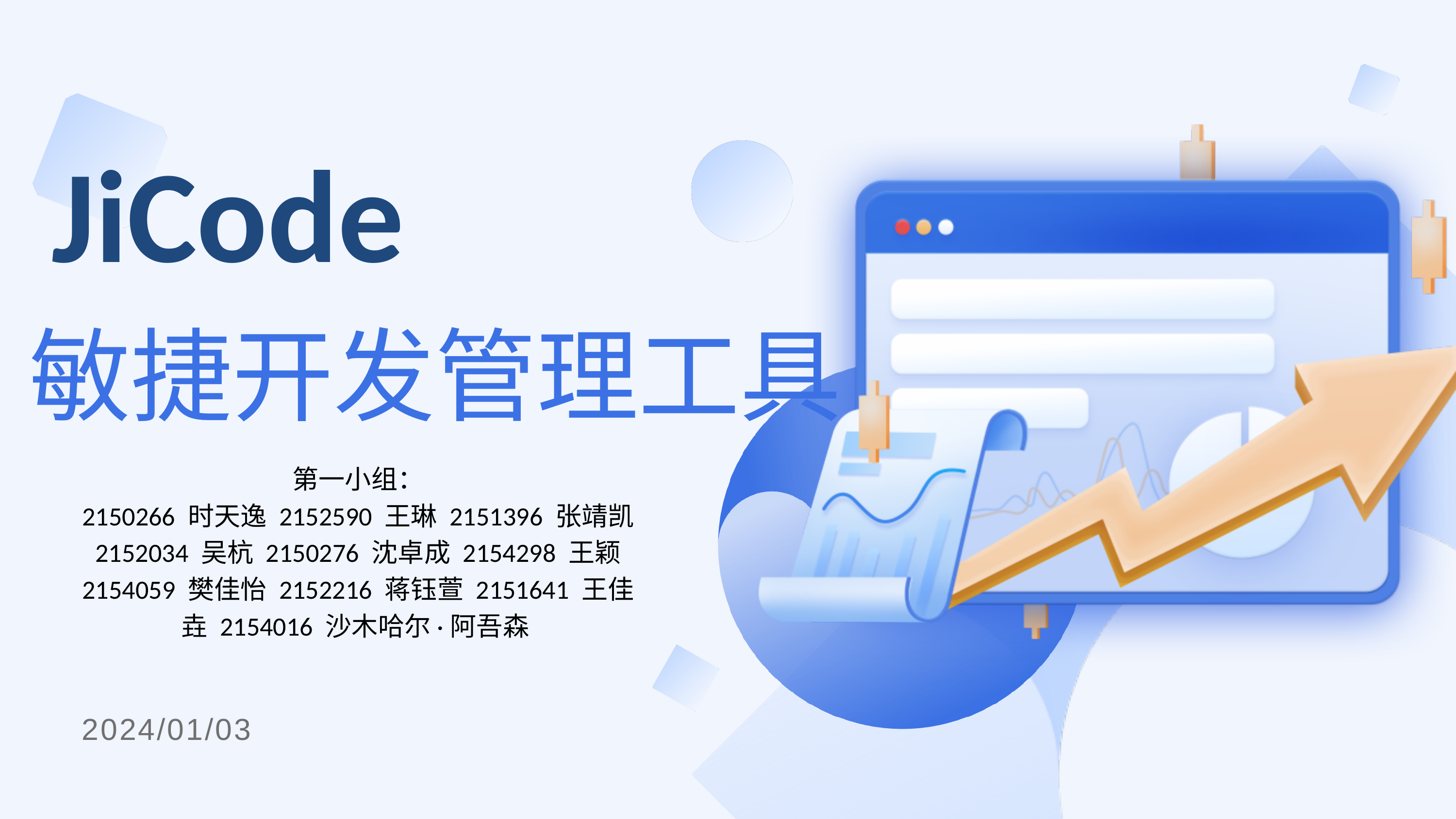

JiCode
敏捷开发管理工具

第一小组：
2150266 时天逸 2152590 王琳 2151396 张靖凯 2152034 吴杭 2150276 沈卓成 2154298 王颖 2154059 樊佳怡 2152216 蒋钰萱 2151641 王佳垚 2154016 沙木哈尔·阿吾森

2024/01/03